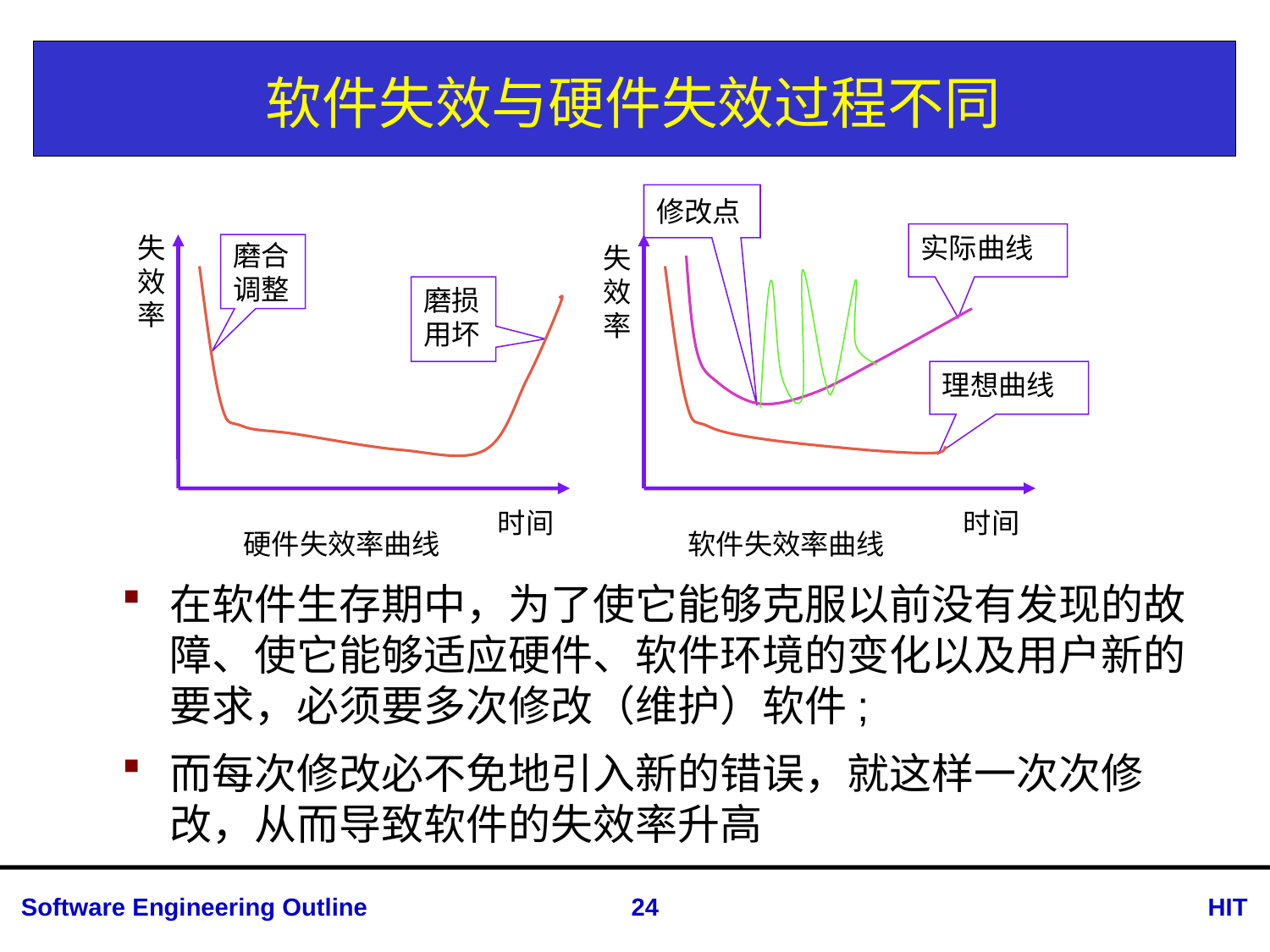

# 软件失效与硬件失效过程不同
修改点
失效率

时间
硬件失效率曲线
实际曲线
磨合调整
失效率

时间
软件失效率曲线

磨损用坏
理想曲线
在软件生存期中，为了使它能够克服以前没有发现的故障、使它能够适应硬件、软件环境的变化以及用户新的要求，必须要多次修改（维护）软件;
而每次修改必不免地引入新的错误，就这样一次次修改，从而导致软件的失效率升高